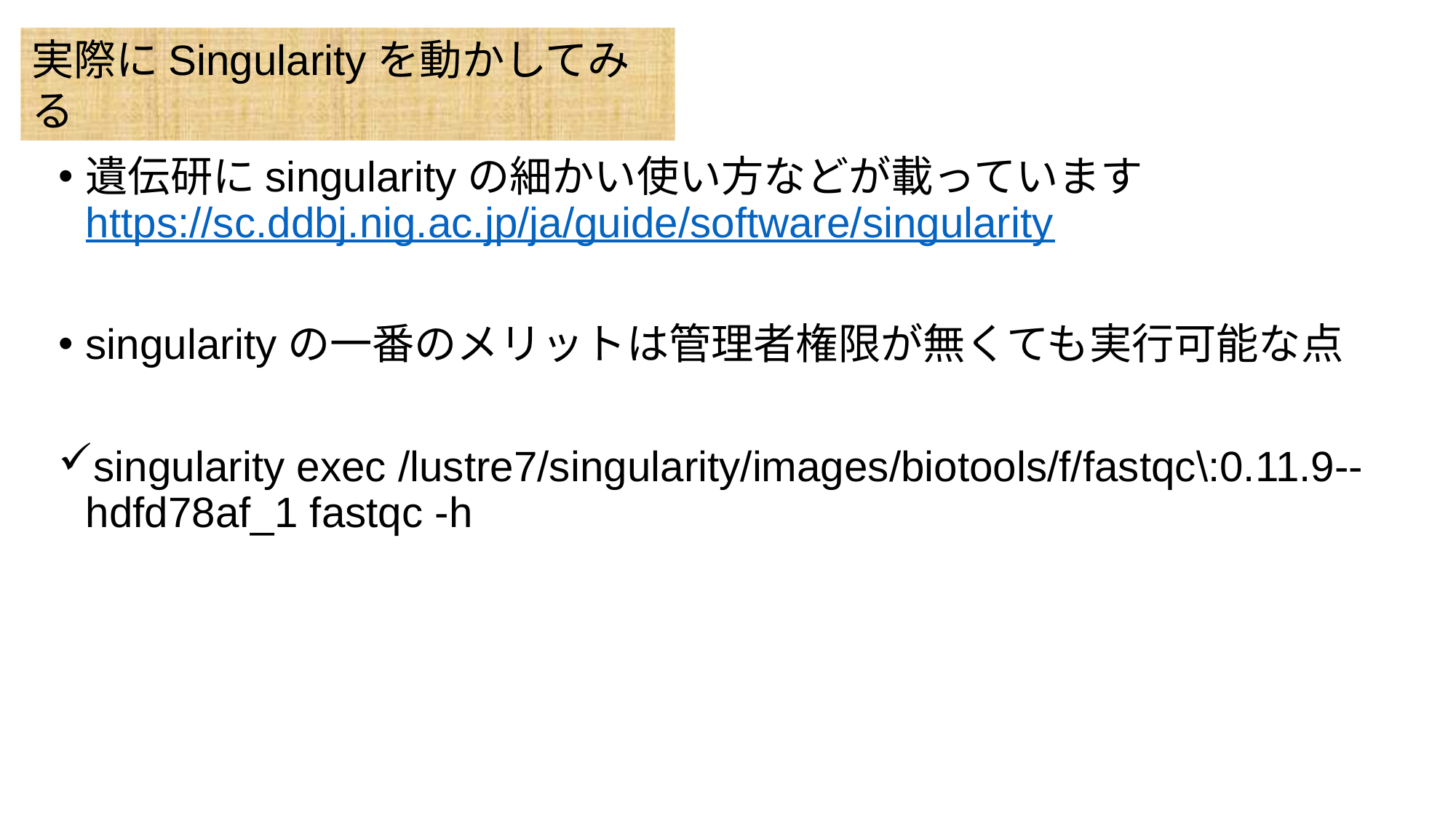

実際にSingularityを動かしてみる
遺伝研にsingularityの細かい使い方などが載っています
https://sc.ddbj.nig.ac.jp/ja/guide/software/singularity

singularityの一番のメリットは管理者権限が無くても実行可能な点

singularity exec /lustre7/singularity/images/biotools/f/fastqc\:0.11.9--hdfd78af_1 fastqc -h